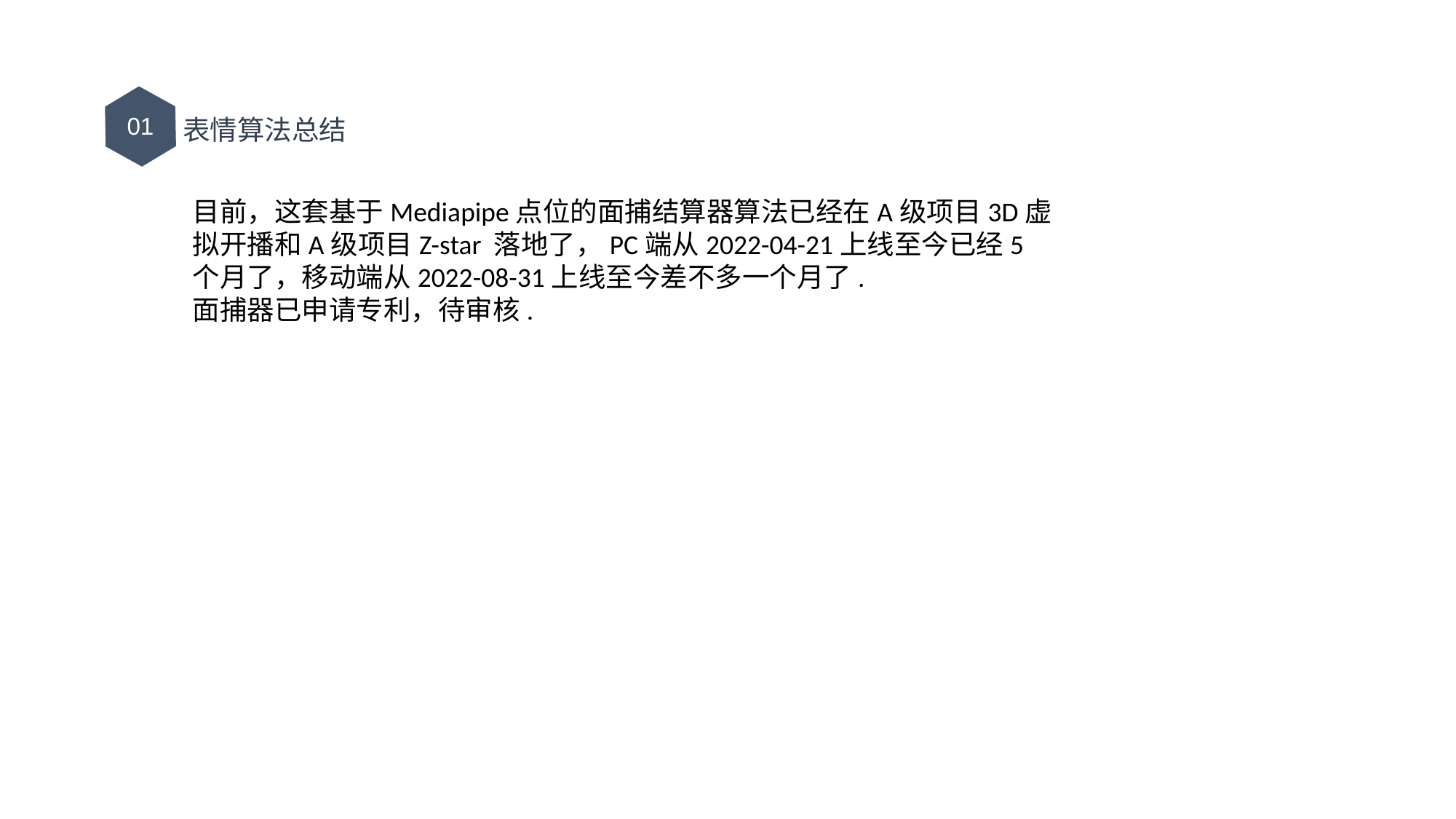

01
表情算法总结
目前，这套基于Mediapipe点位的面捕结算器算法已经在A级项目3D虚拟开播和A级项目Z-star 落地了，PC端从2022-04-21上线至今已经5个月了，移动端从2022-08-31上线至今差不多一个月了.
面捕器已申请专利，待审核.